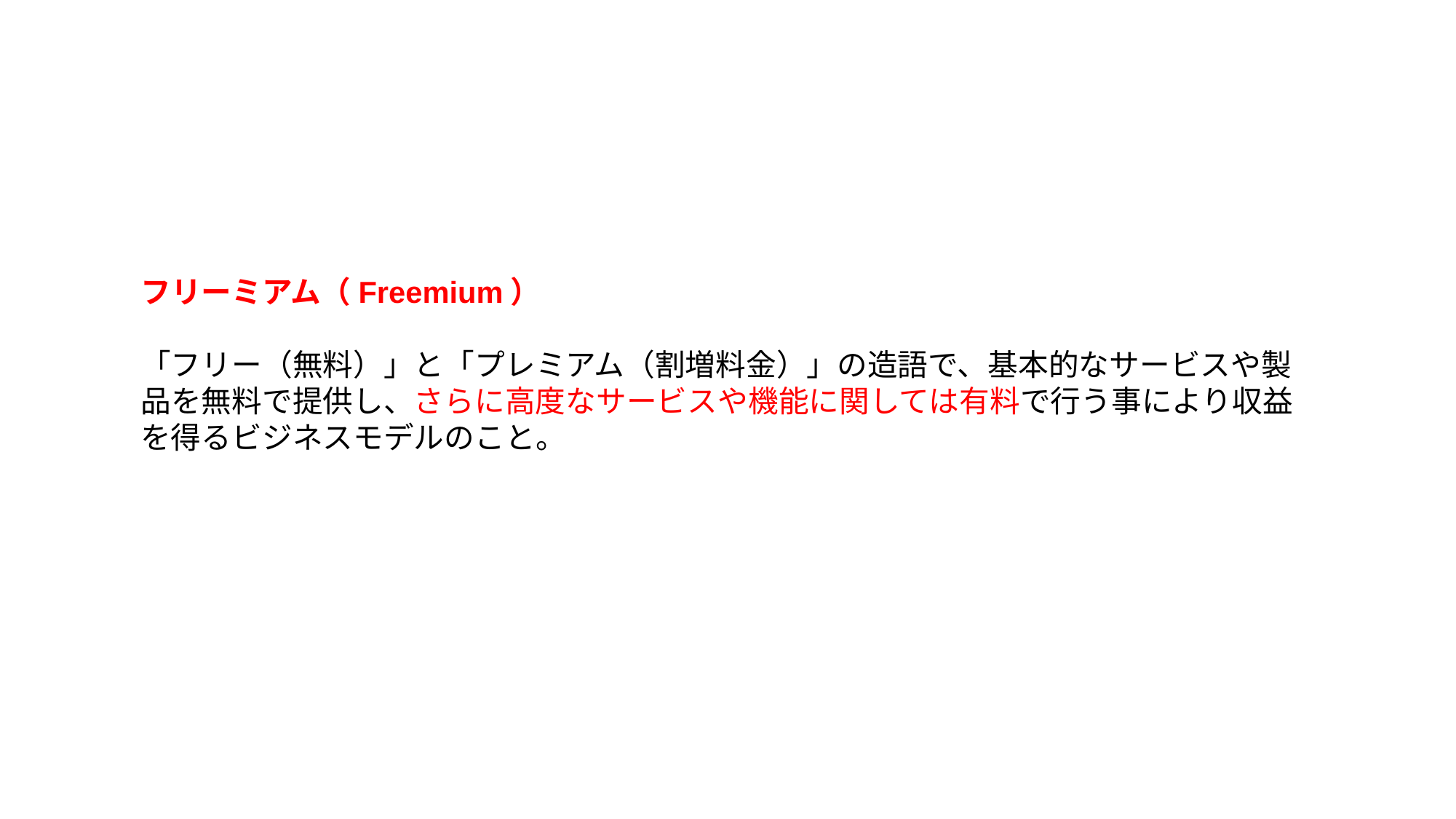

フリーミアム（Freemium）

「フリー（無料）」と「プレミアム（割増料金）」の造語で、基本的なサービスや製品を無料で提供し、さらに高度なサービスや機能に関しては有料で行う事により収益を得るビジネスモデルのこと。